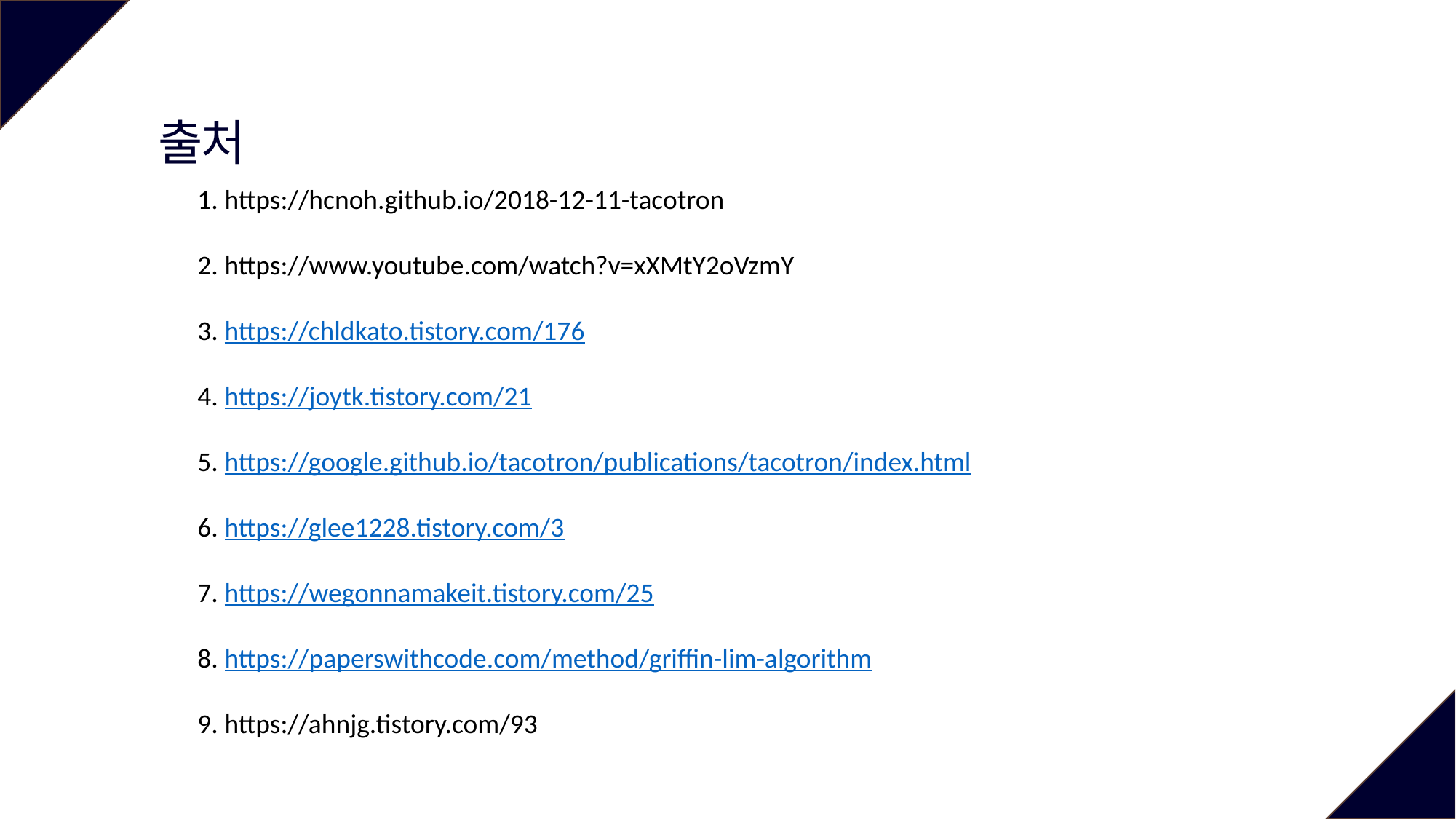

출처
1. https://hcnoh.github.io/2018-12-11-tacotron

2. https://www.youtube.com/watch?v=xXMtY2oVzmY

3. https://chldkato.tistory.com/176

4. https://joytk.tistory.com/21

5. https://google.github.io/tacotron/publications/tacotron/index.html

6. https://glee1228.tistory.com/3

7. https://wegonnamakeit.tistory.com/25

8. https://paperswithcode.com/method/griffin-lim-algorithm

9. https://ahnjg.tistory.com/93